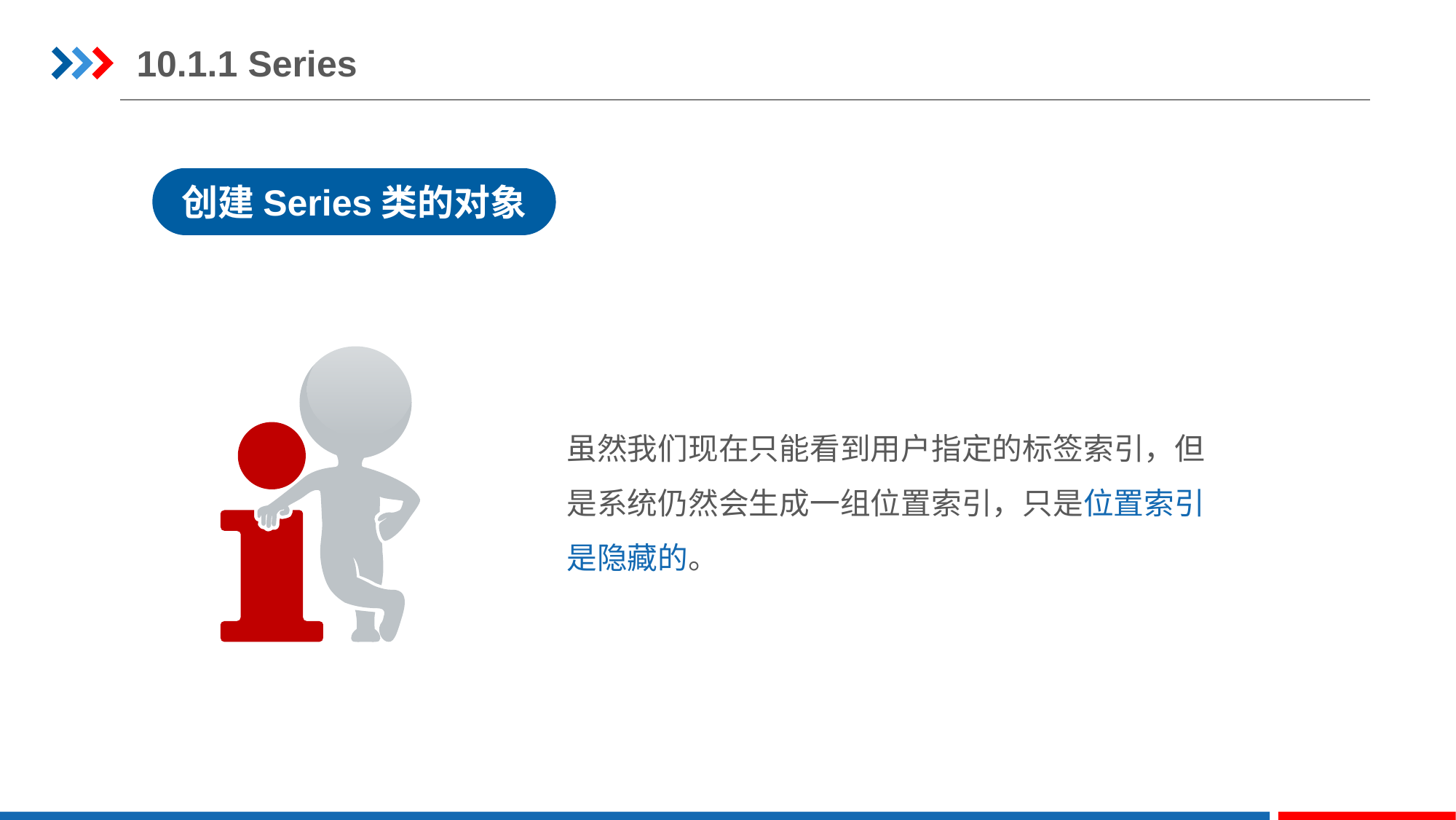

10.1.1 Series
创建Series类的对象

虽然我们现在只能看到用户指定的标签索引，但是系统仍然会生成一组位置索引，只是位置索引是隐藏的。